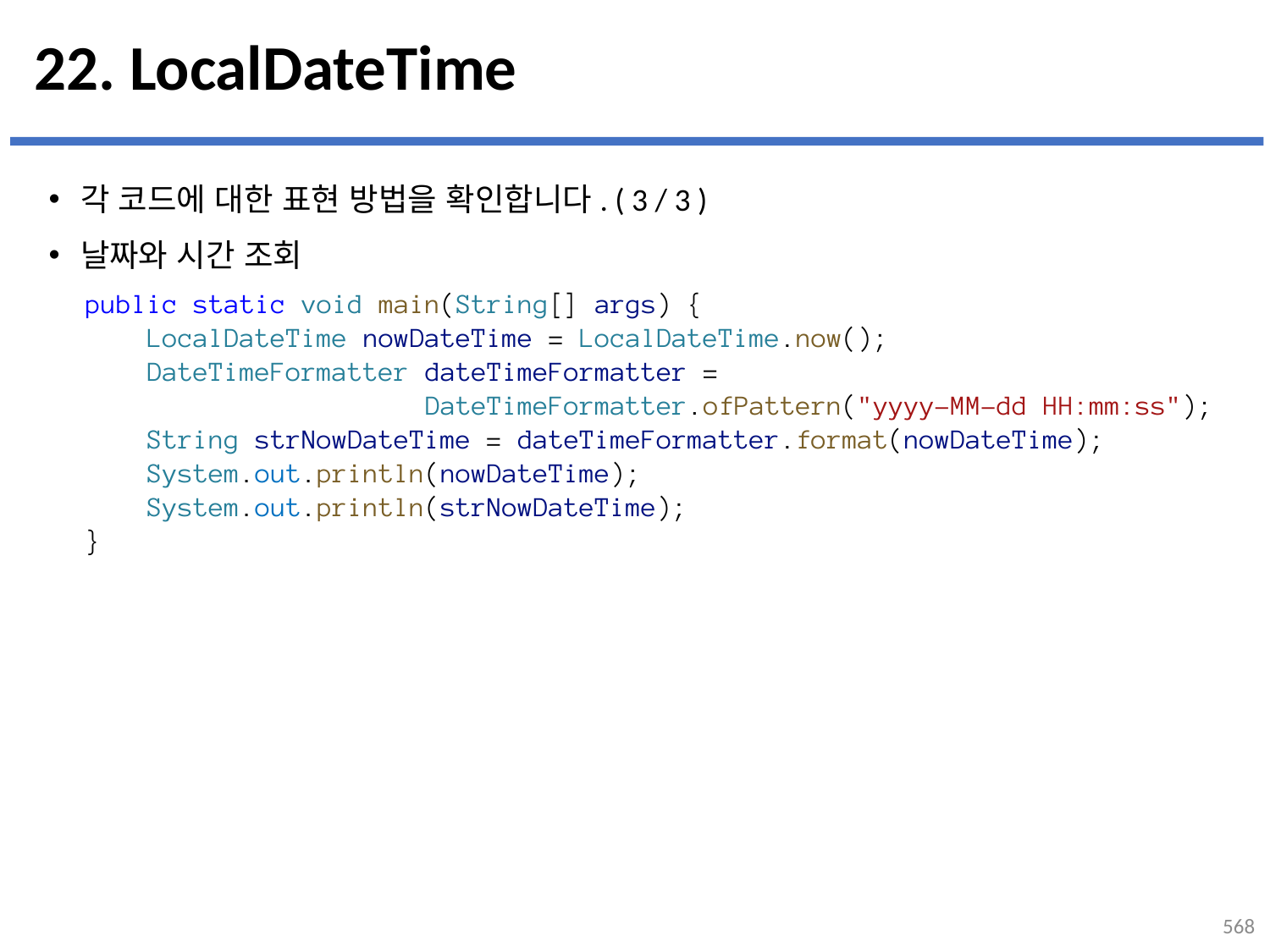

# 22. LocalDateTime
각 코드에 대한 표현 방법을 확인합니다. ( 3 / 3 )
날짜와 시간 조회
public static void main(String[] args) {
    LocalDateTime nowDateTime = LocalDateTime.now();
    DateTimeFormatter dateTimeFormatter =
                      DateTimeFormatter.ofPattern("yyyy-MM-dd HH:mm:ss");
    String strNowDateTime = dateTimeFormatter.format(nowDateTime);
    System.out.println(nowDateTime);
    System.out.println(strNowDateTime);
}
568